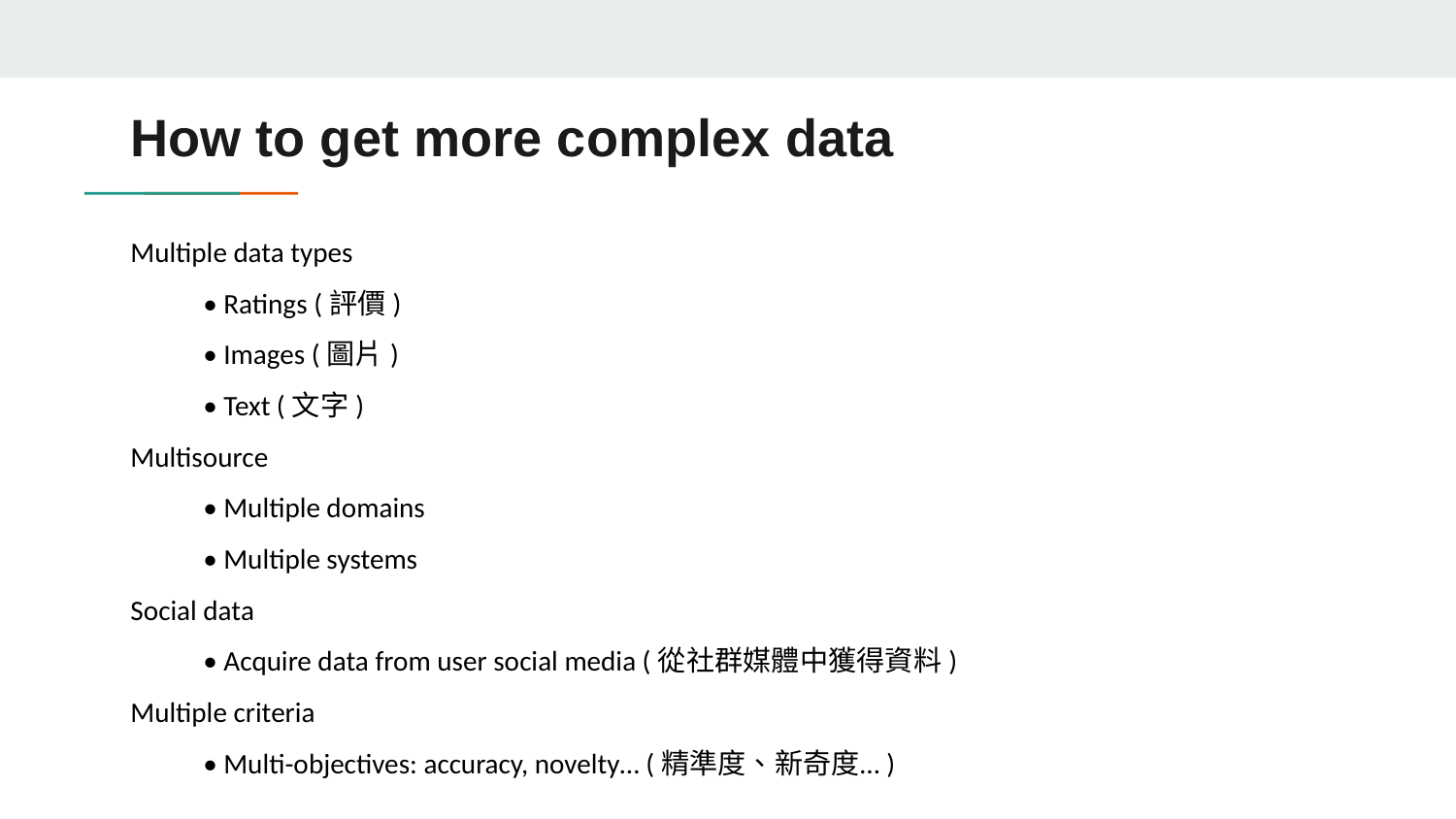

# How to get more complex data
Multiple data types
• Ratings (評價)
• Images (圖片)
• Text (文字)
Multisource
• Multiple domains
• Multiple systems
Social data
• Acquire data from user social media (從社群媒體中獲得資料)
Multiple criteria
• Multi-objectives: accuracy, novelty… (精準度、新奇度…)